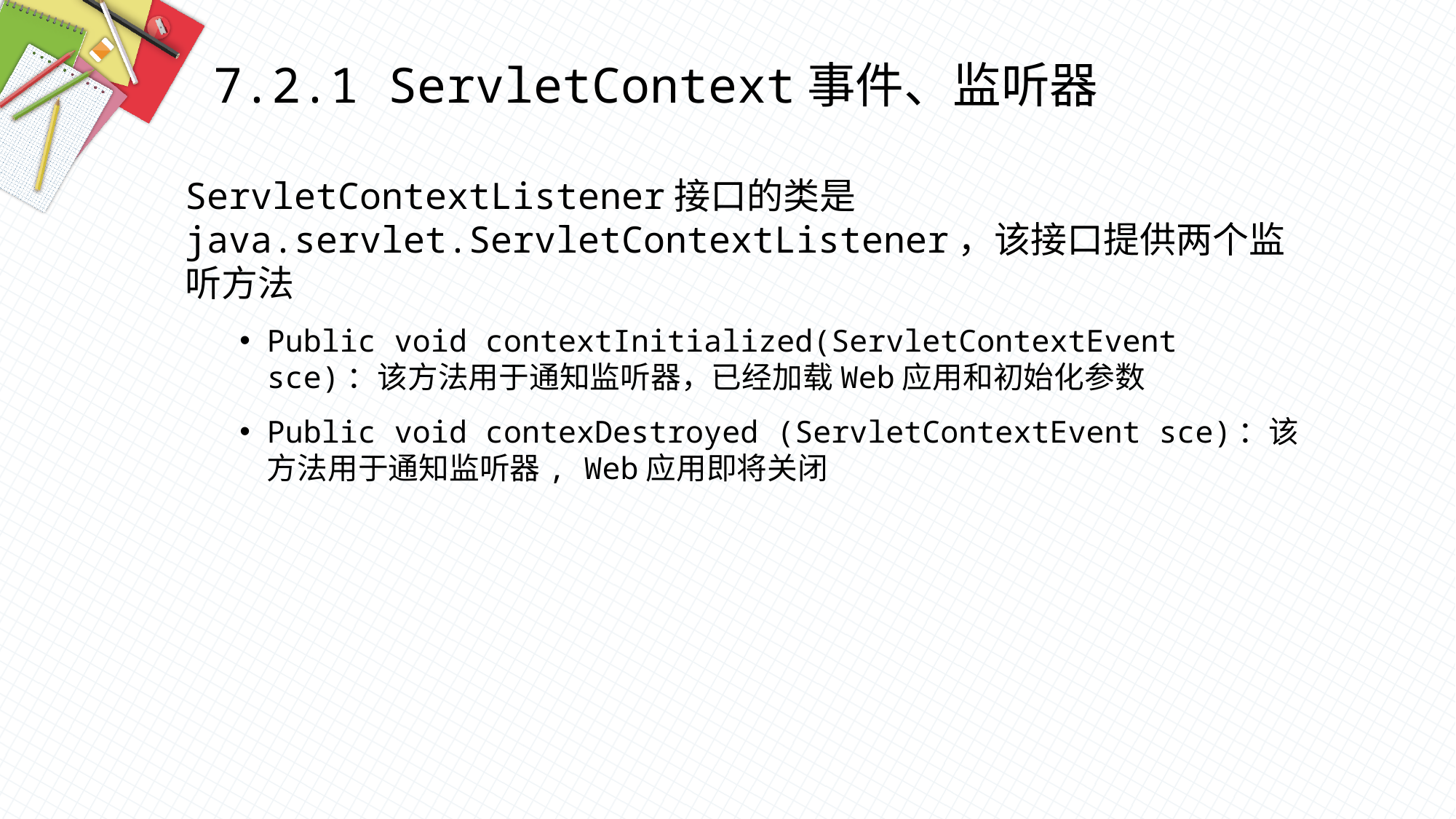

7.2.1 ServletContext事件、监听器
ServletContextListener接口的类是java.servlet.ServletContextListener，该接口提供两个监听方法
Public void contextInitialized(ServletContextEvent sce)：该方法用于通知监听器，已经加载Web应用和初始化参数
Public void contexDestroyed (ServletContextEvent sce)：该方法用于通知监听器, Web应用即将关闭